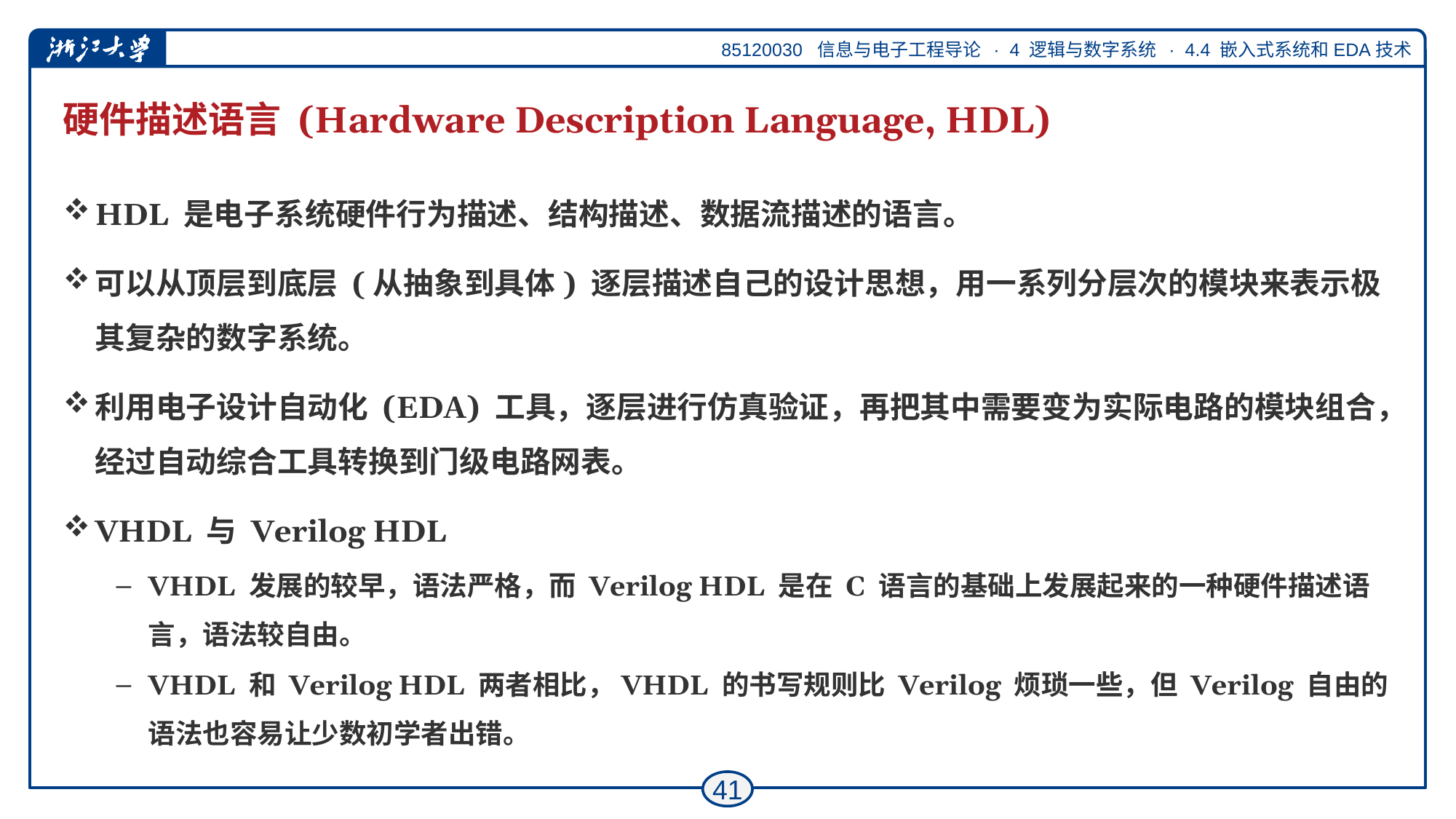

# 硬件描述语言 (Hardware Description Language, HDL)
HDL 是电子系统硬件行为描述、结构描述、数据流描述的语言。
可以从顶层到底层 (从抽象到具体) 逐层描述自己的设计思想，用一系列分层次的模块来表示极其复杂的数字系统。
利用电子设计自动化 (EDA) 工具，逐层进行仿真验证，再把其中需要变为实际电路的模块组合，经过自动综合工具转换到门级电路网表。
VHDL 与 Verilog HDL
VHDL 发展的较早，语法严格，而 Verilog HDL 是在 C 语言的基础上发展起来的一种硬件描述语言，语法较自由。
VHDL 和 Verilog HDL 两者相比，VHDL 的书写规则比 Verilog 烦琐一些，但 Verilog 自由的语法也容易让少数初学者出错。